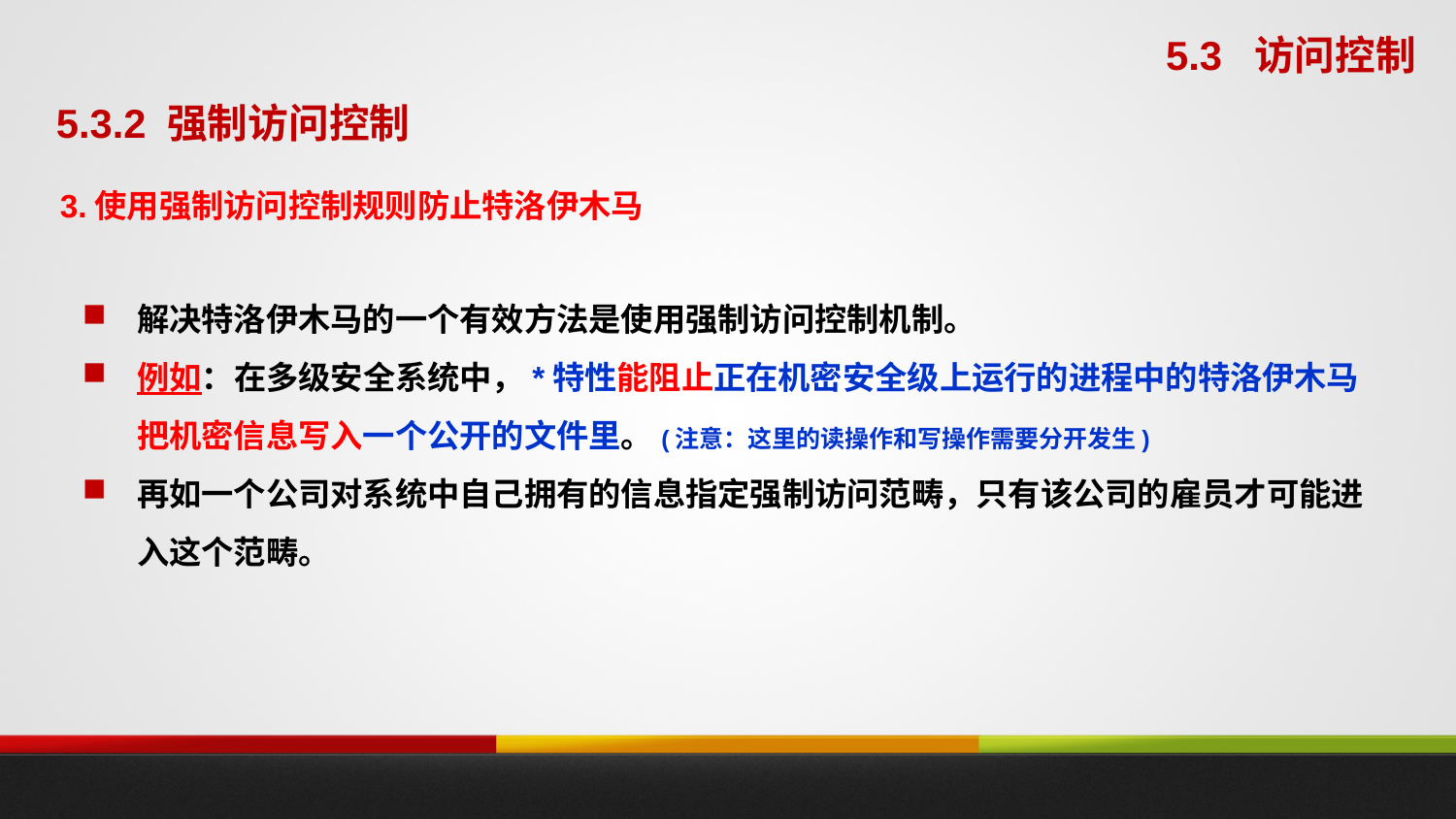

5.3  访问控制
5.3.2 强制访问控制
3.使用强制访问控制规则防止特洛伊木马
解决特洛伊木马的一个有效方法是使用强制访问控制机制。
例如：在多级安全系统中，*特性能阻止正在机密安全级上运行的进程中的特洛伊木马把机密信息写入一个公开的文件里。(注意：这里的读操作和写操作需要分开发生)
再如一个公司对系统中自己拥有的信息指定强制访问范畴，只有该公司的雇员才可能进入这个范畴。